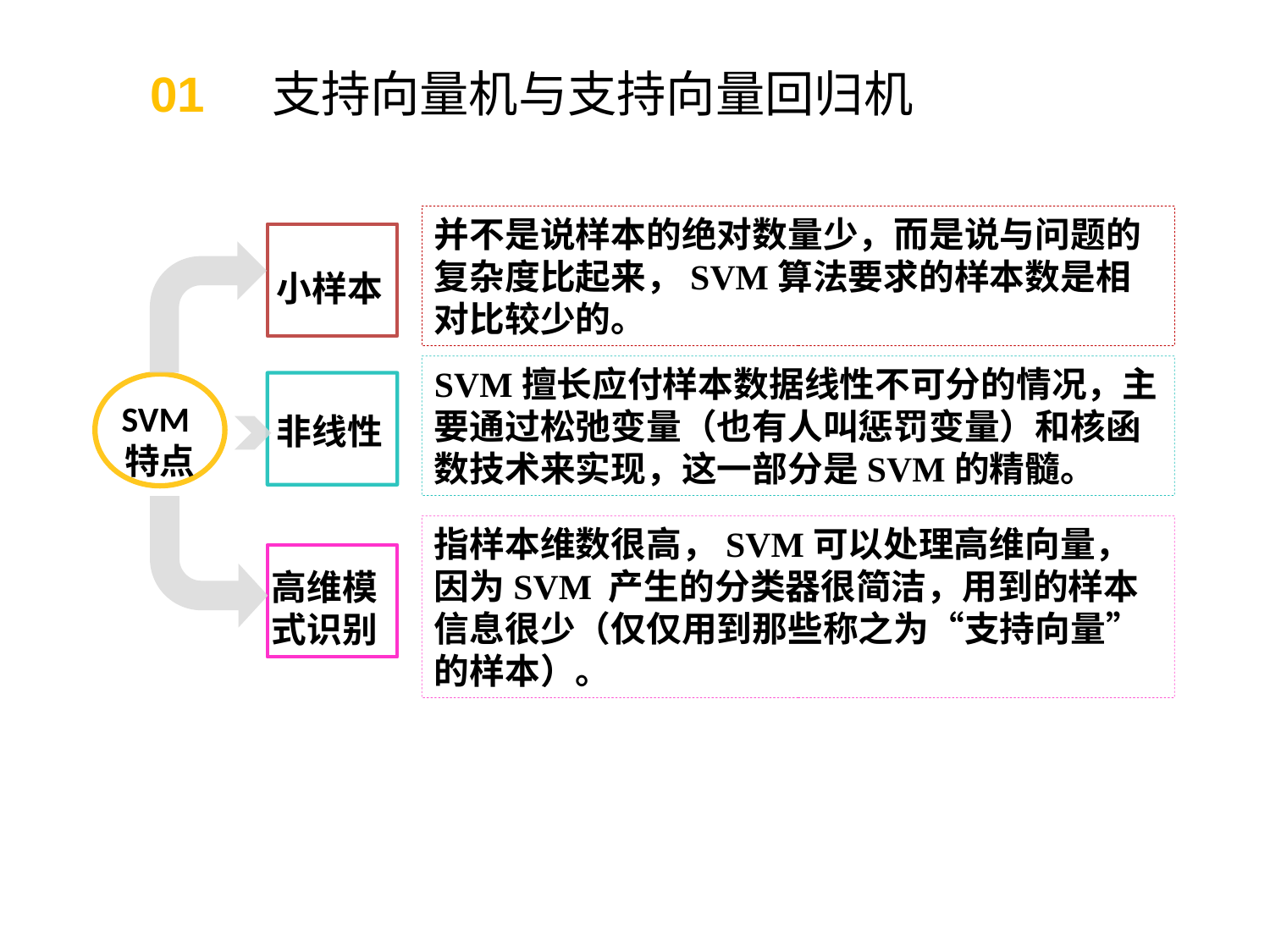

01    支持向量机与支持向量回归机
并不是说样本的绝对数量少，而是说与问题的复杂度比起来，SVM算法要求的样本数是相对比较少的。

小样本
SVM擅长应付样本数据线性不可分的情况，主要通过松弛变量（也有人叫惩罚变量）和核函数技术来实现，这一部分是SVM的精髓。

SVM特点
非线性

指样本维数很高，SVM可以处理高维向量，因为SVM 产生的分类器很简洁，用到的样本信息很少（仅仅用到那些称之为“支持向量”的样本）。

高维模式识别